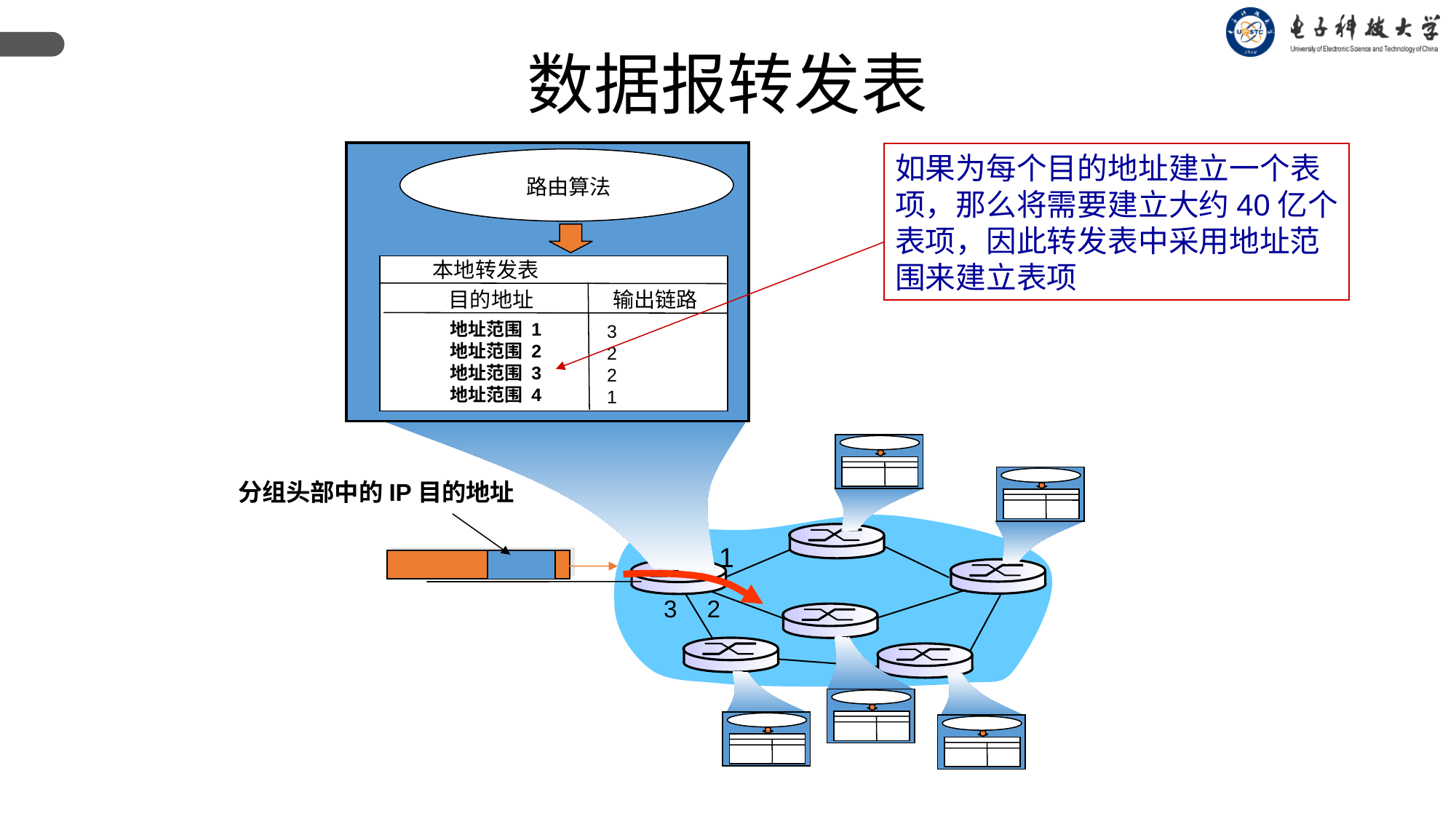

数据报转发表

如果为每个目的地址建立一个表项，那么将需要建立大约40亿个表项，因此转发表中采用地址范围来建立表项

路由算法

本地转发表

目的地址
输出链路

地址范围 1
地址范围 2
地址范围 3
地址范围 4
3
2
2
1

分组头部中的IP目的地址

1
3
2